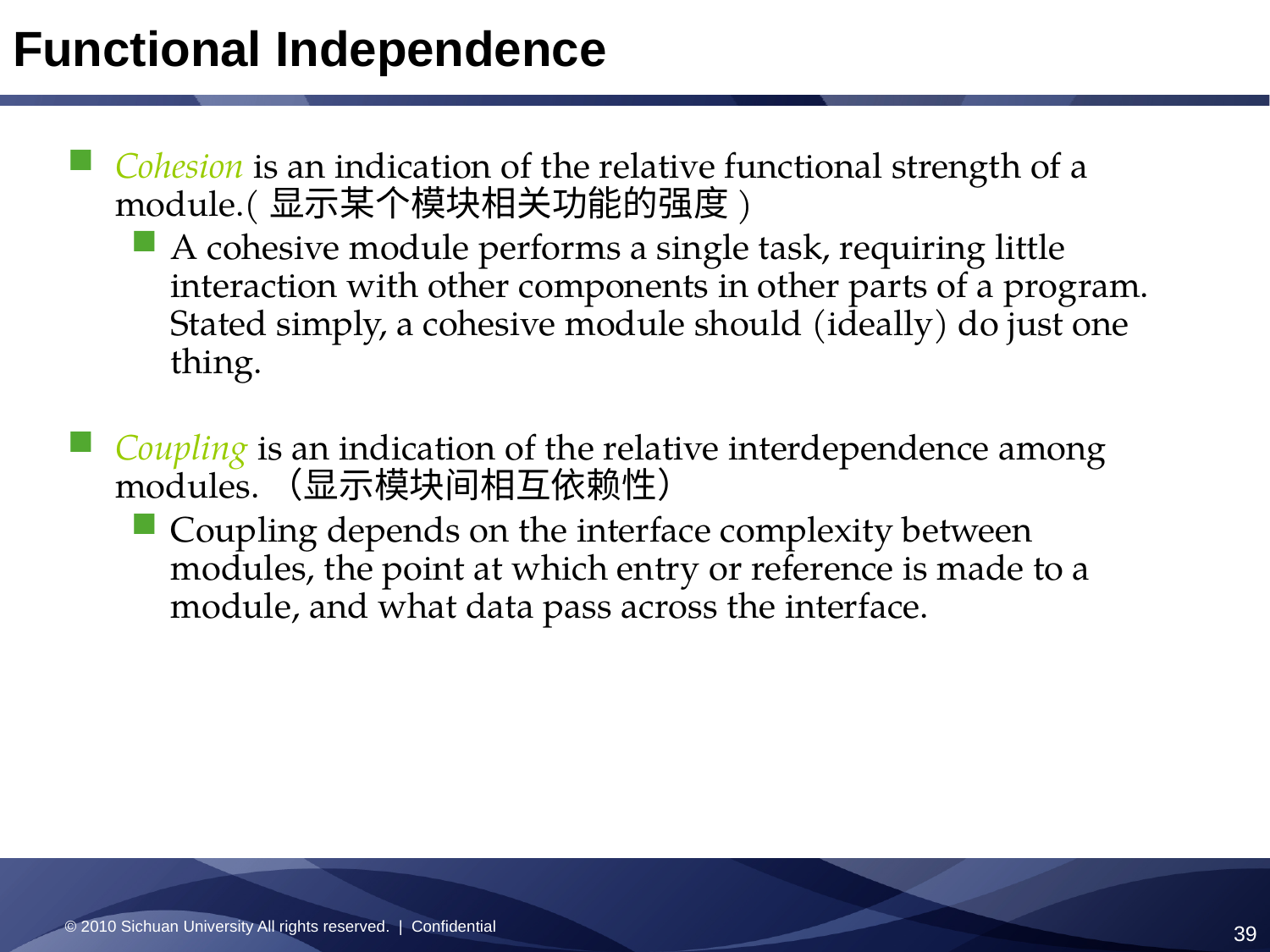

# Functional Independence
Cohesion is an indication of the relative functional strength of a module.(显示某个模块相关功能的强度)
A cohesive module performs a single task, requiring little interaction with other components in other parts of a program. Stated simply, a cohesive module should (ideally) do just one thing.

Coupling is an indication of the relative interdependence among modules.（显示模块间相互依赖性）
Coupling depends on the interface complexity between modules, the point at which entry or reference is made to a module, and what data pass across the interface.
© 2010 Sichuan University All rights reserved.  |  Confidential
39